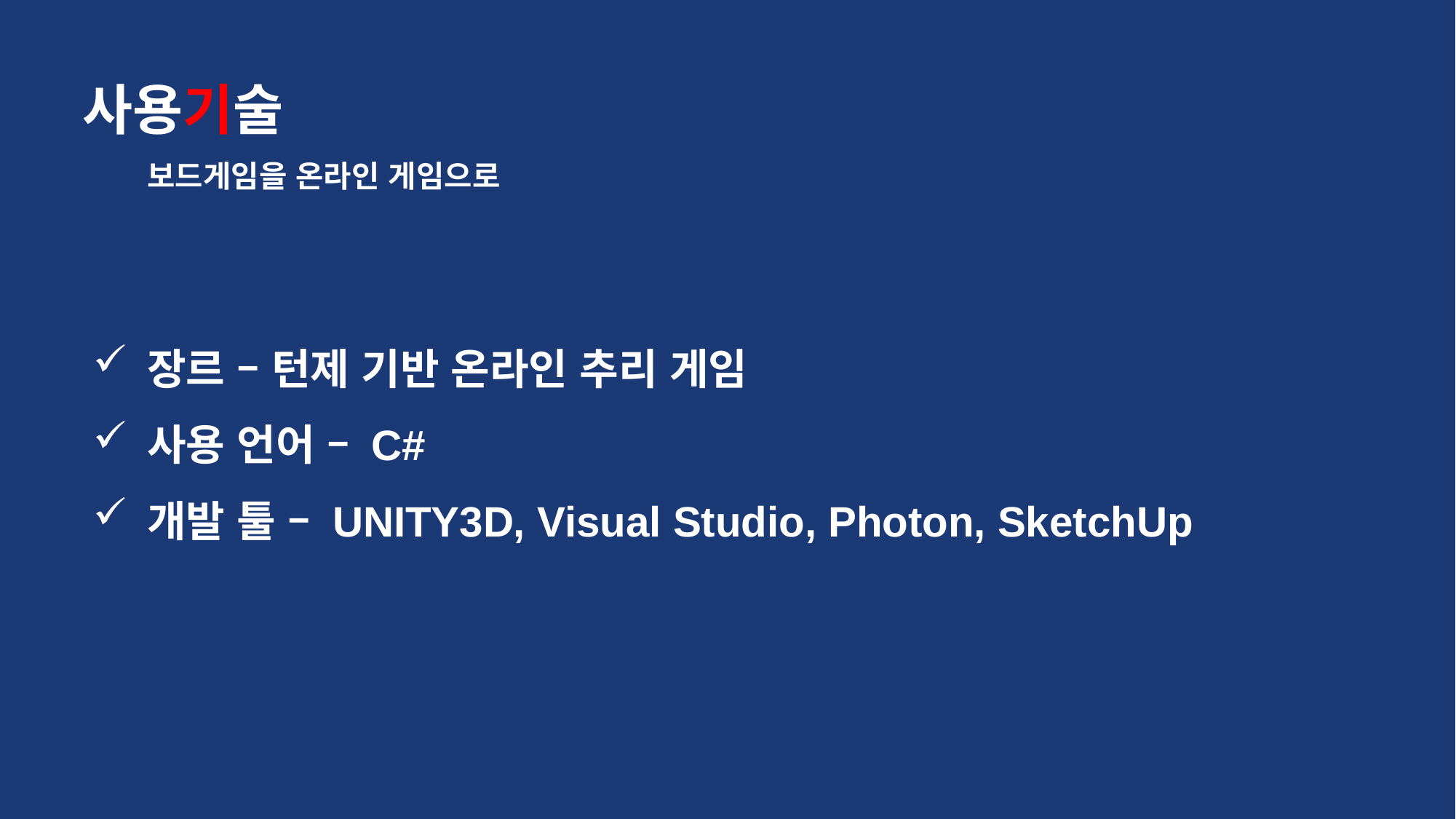

사용기술
보드게임을 온라인 게임으로
장르 – 턴제 기반 온라인 추리 게임
사용 언어 – C#
개발 툴 – UNITY3D, Visual Studio, Photon, SketchUp